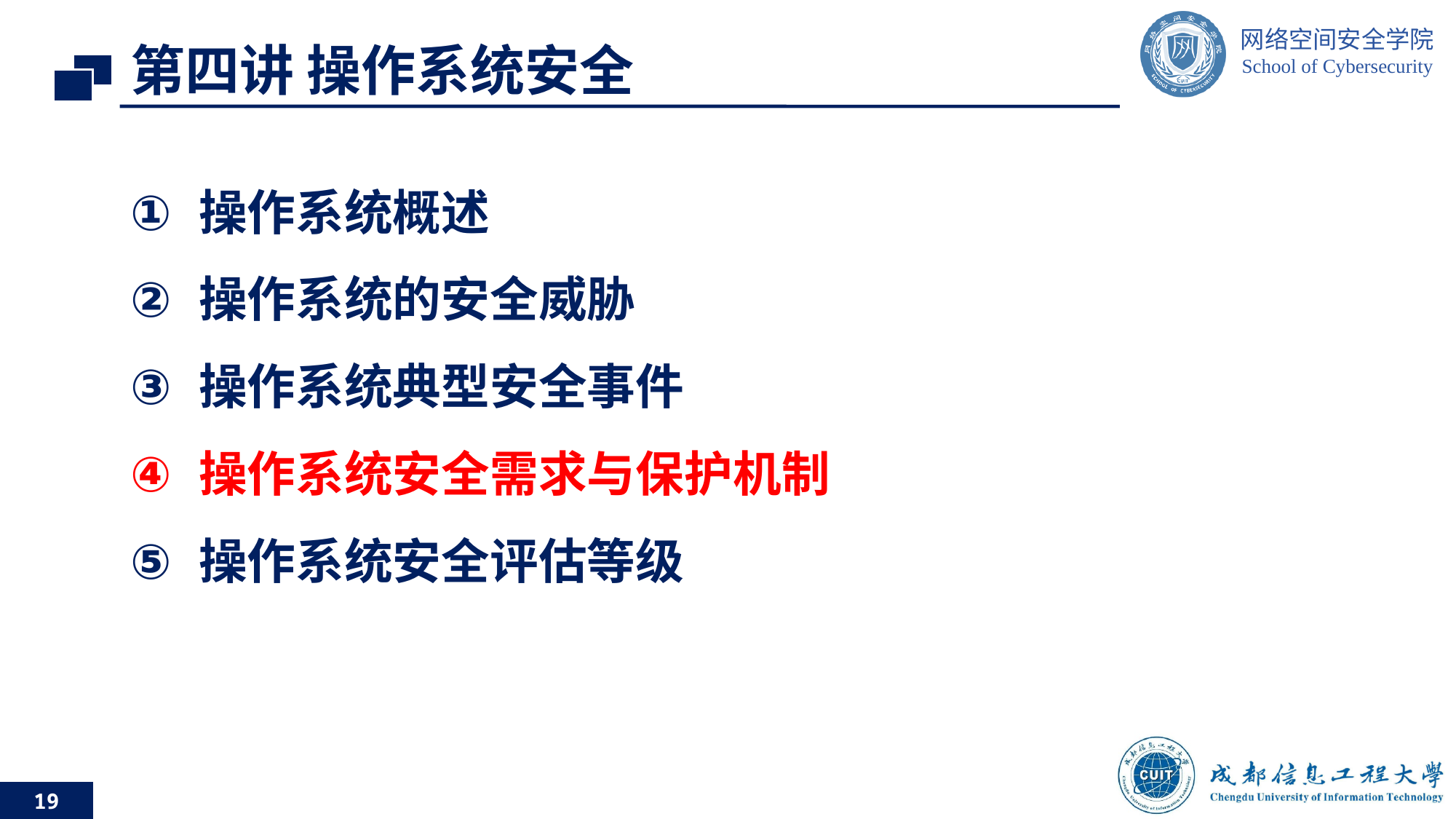

# 第四讲 操作系统安全
操作系统概述
操作系统的安全威胁
操作系统典型安全事件
操作系统安全需求与保护机制
操作系统安全评估等级

19